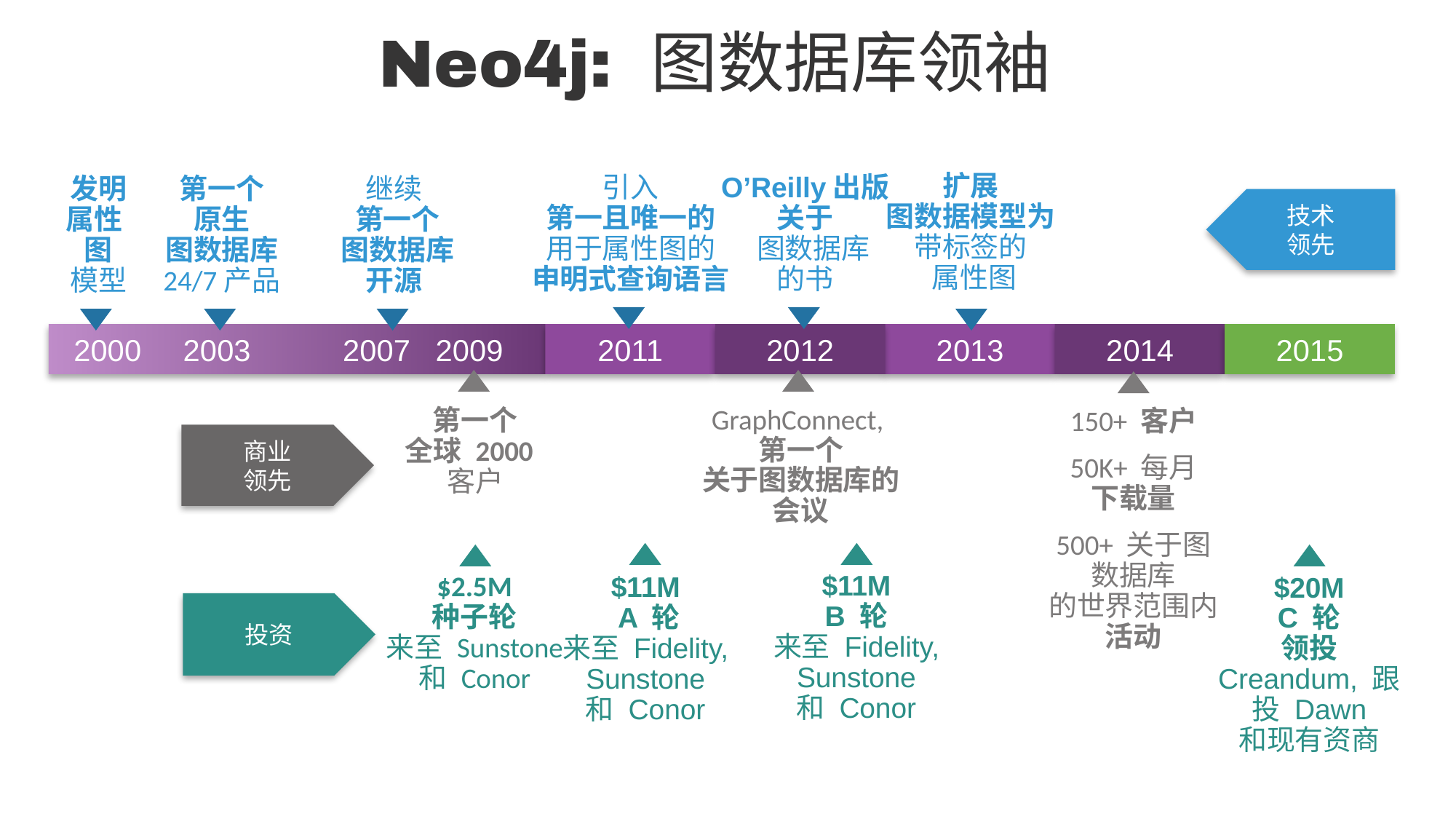

# Neo4j: 图数据库领袖
引入
第一且唯一的
用于属性图的
申明式查询语言
O’Reilly出版
关于
  图数据库
的书

GraphConnect,
第一个
关于图数据库的会议
第一个
全球 2000
客户

商业
领先

$11M
 A 轮
来至 Fidelity, Sunstone
和 Conor

$11M
B 轮
来至 Fidelity, Sunstone
和 Conor

第一个
原生
图数据库
24/7产品
继续
 第一个
 图数据库开源
发明
属性
图
模型

$2.5M
种子轮
来至 Sunstone
和 Conor
投资
扩展
图数据模型为
带标签的
 属性图

150+ 客户
50K+ 每月
下载量
500+ 关于图
数据库
的世界范围内
活动

$20M
C 轮
领投 Creandum, 跟投 Dawn
和现有资商
技术
领先
2012
2011
2013
2014
2015
   2000     2003           2007   2009